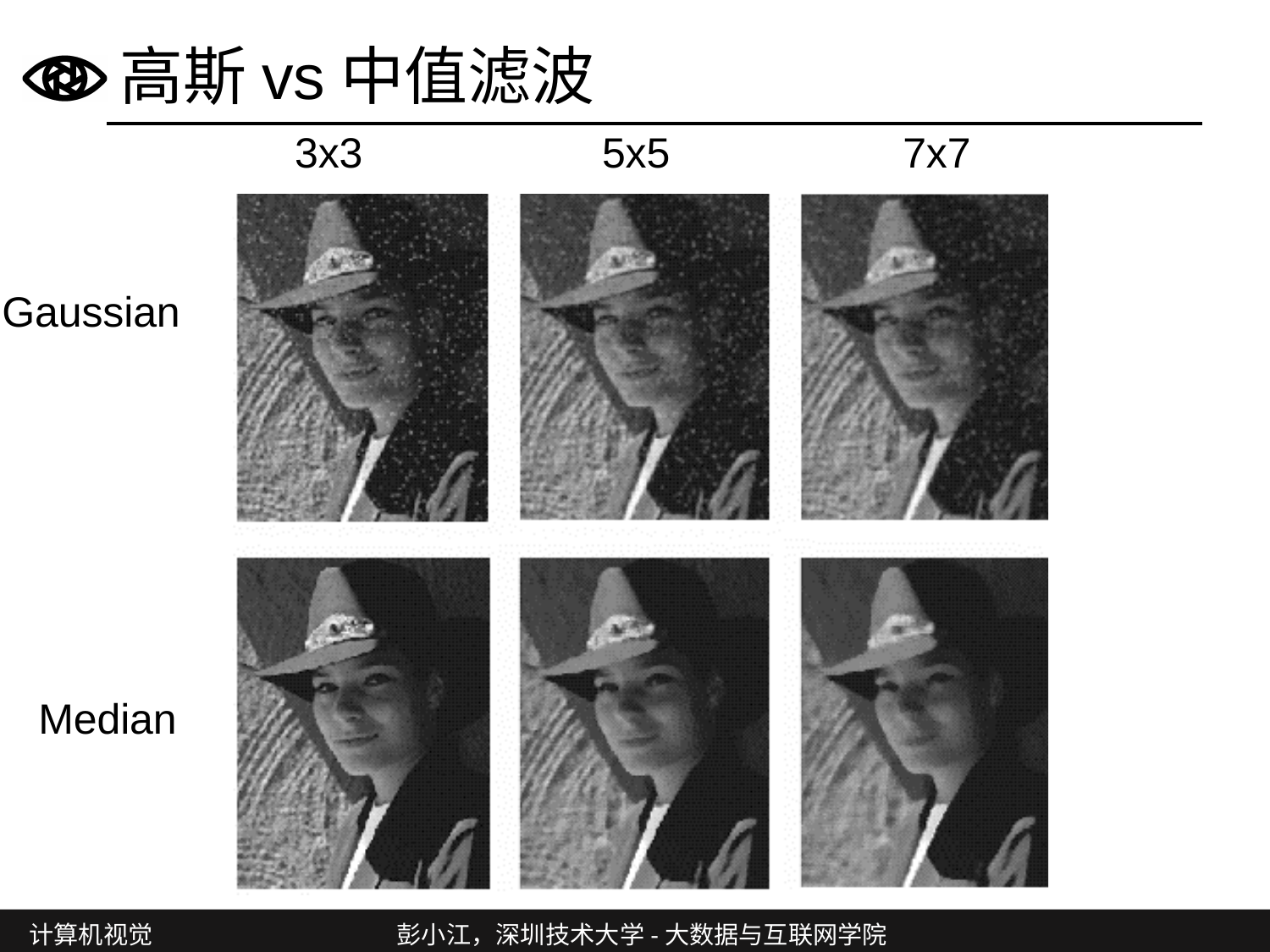

# 高斯vs中值滤波
3x3	5x5
7x7

Gaussian
Median
36